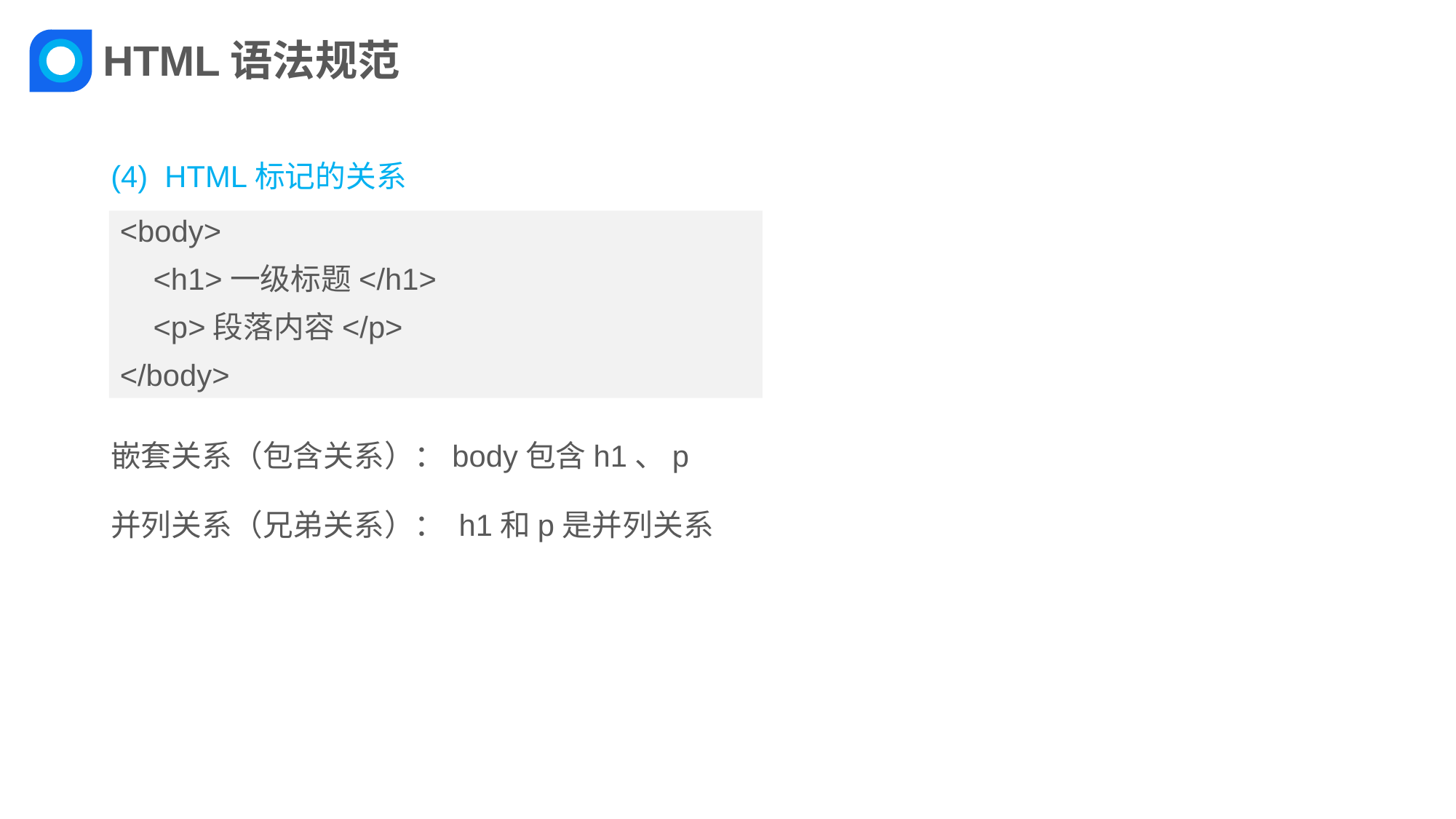

HTML语法规范

(4)  HTML标记的关系

嵌套关系（包含关系）：body包含h1、p
并列关系（兄弟关系）： h1和p是并列关系

<body>
    <h1>一级标题</h1>
    <p>段落内容</p>
</body>